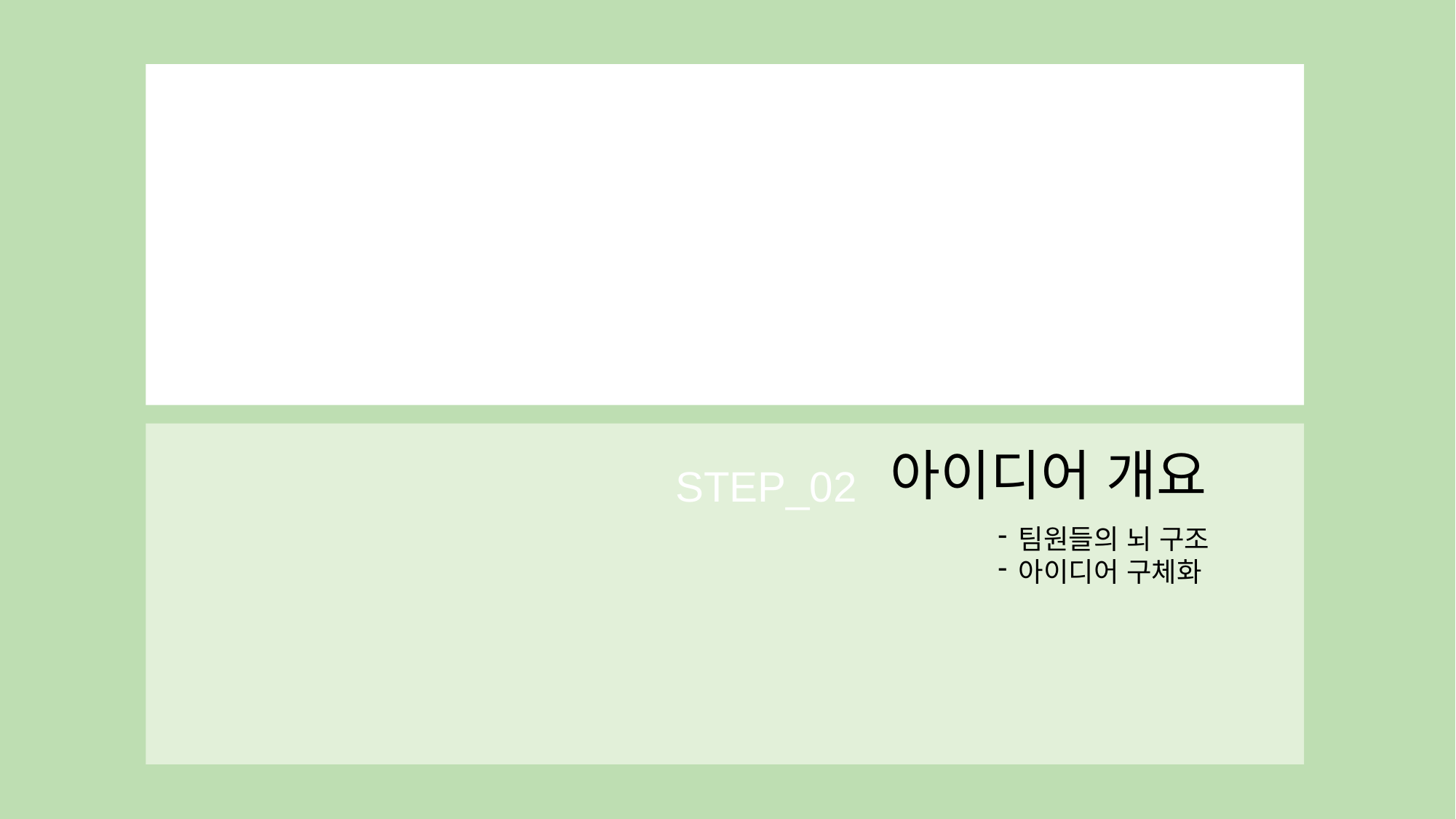

아이디어 개요
STEP_02
팀원들의 뇌 구조
아이디어 구체화